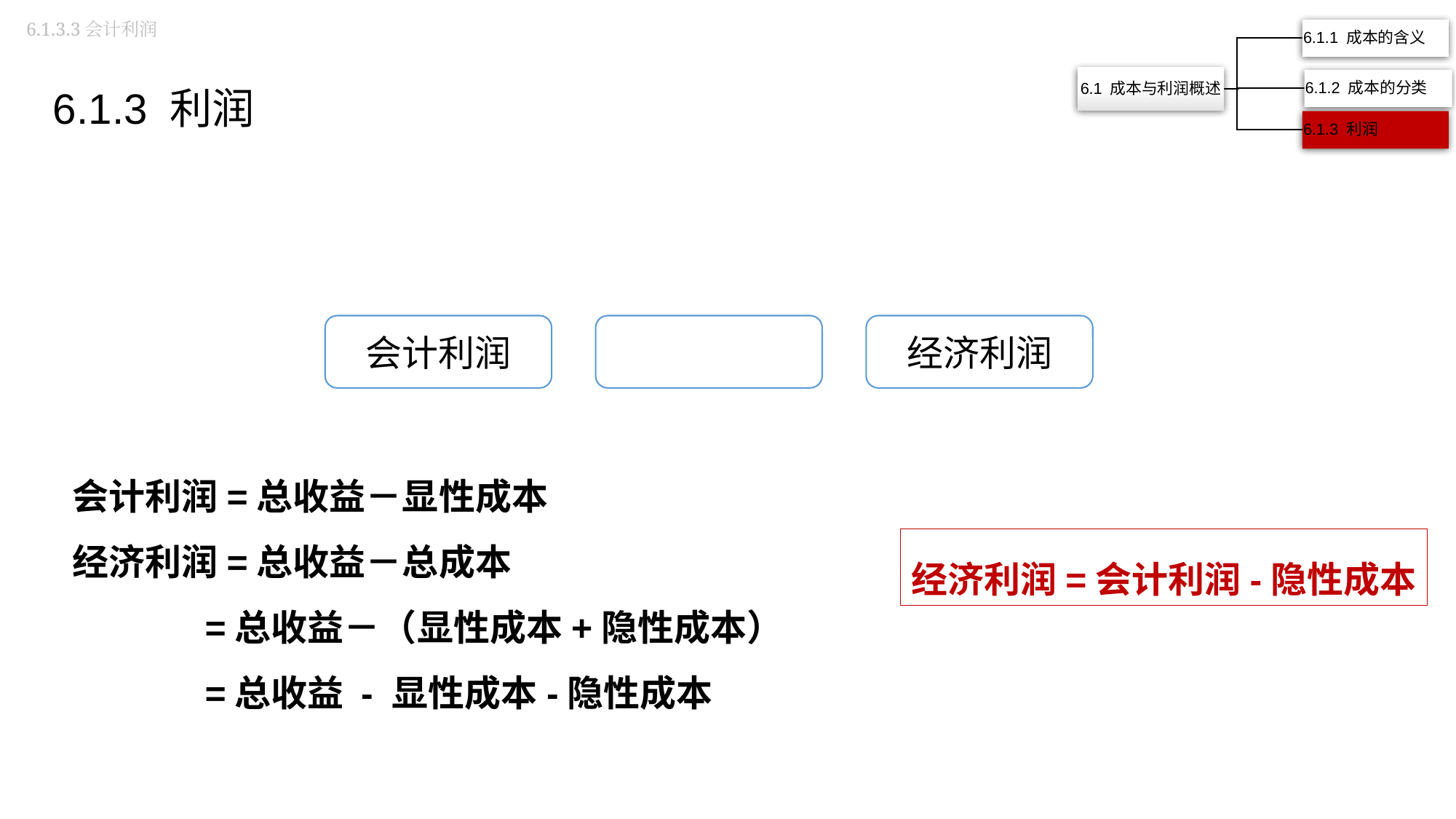

6.1 成本与利润概述
6.1.1 成本的含义
6.1.2 成本的分类
6.1.3 利润
6.1.3.3会计利润
6.1.3 利润

经济利润
会计利润
会计利润=总收益－显性成本
经济利润=总收益－总成本
             =总收益－（显性成本+隐性成本）
             =总收益 - 显性成本-隐性成本
经济利润=会计利润-隐性成本